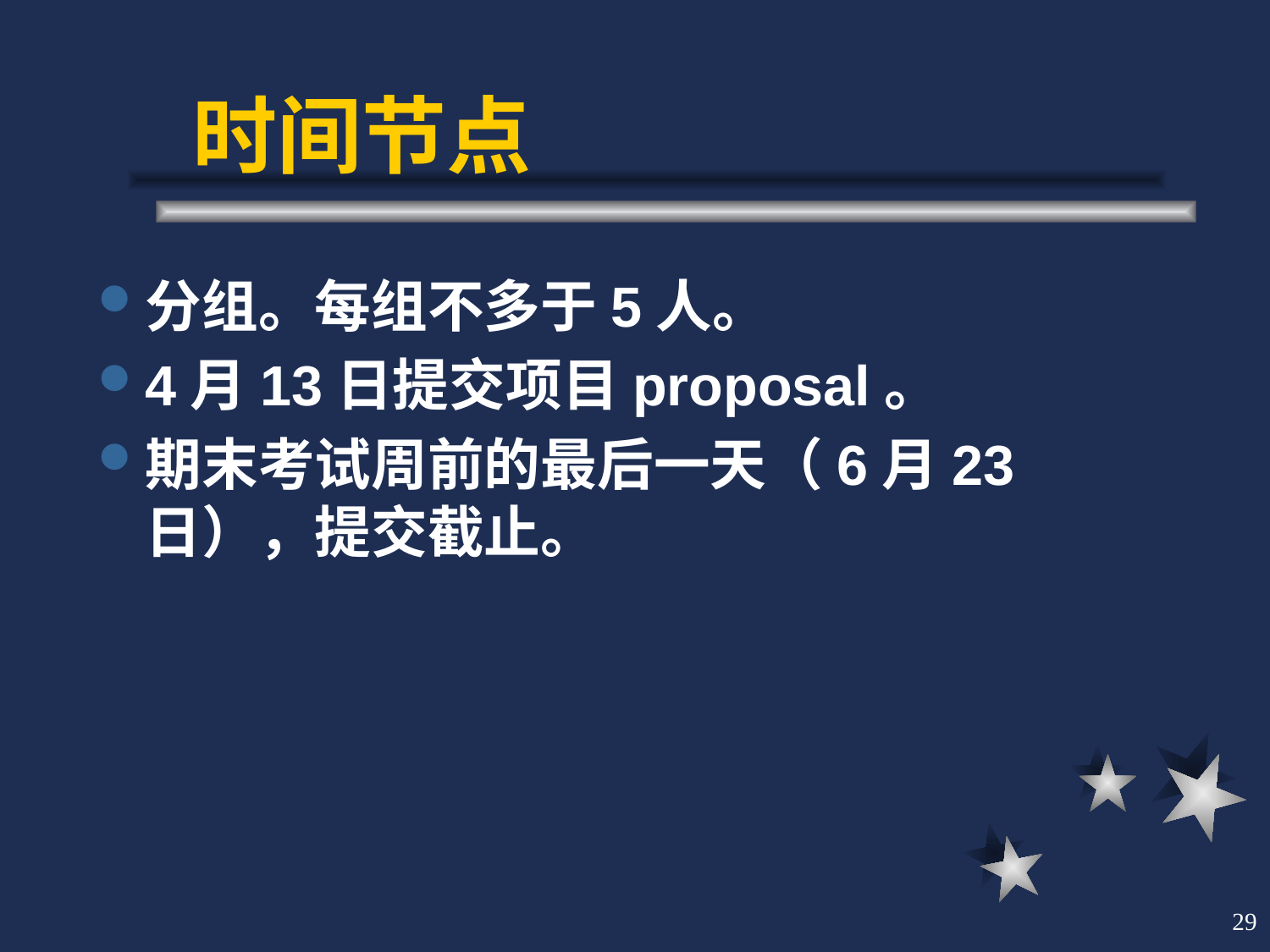

# 时间节点
分组。每组不多于5人。
4月13日提交项目proposal。
期末考试周前的最后一天（6月23日），提交截止。
29